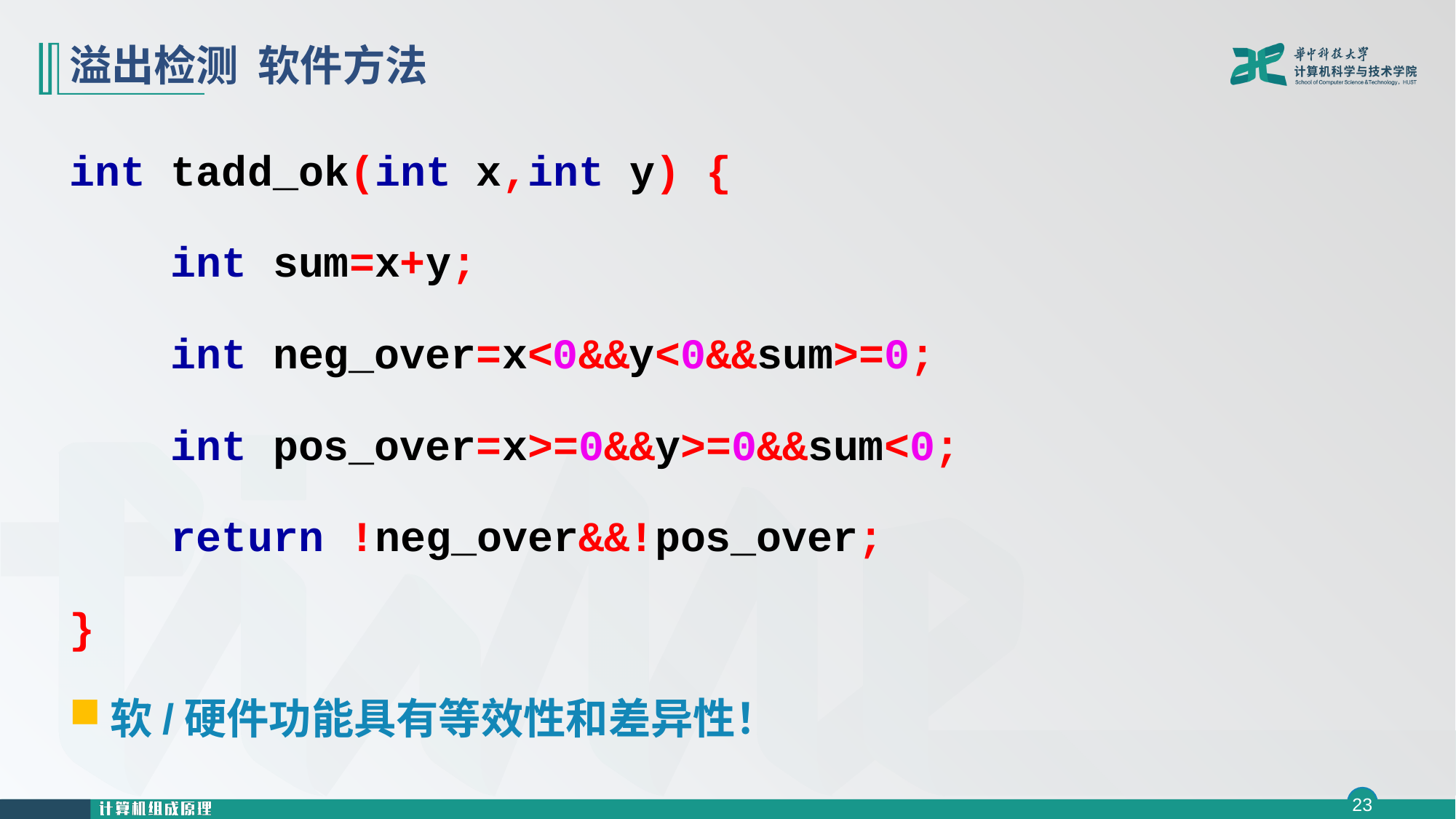

# 溢出检测  软件方法
int tadd_ok(int x,int y) {
    int sum=x+y;
    int neg_over=x<0&&y<0&&sum>=0;
    int pos_over=x>=0&&y>=0&&sum<0;
    return !neg_over&&!pos_over;
}
软/硬件功能具有等效性和差异性！